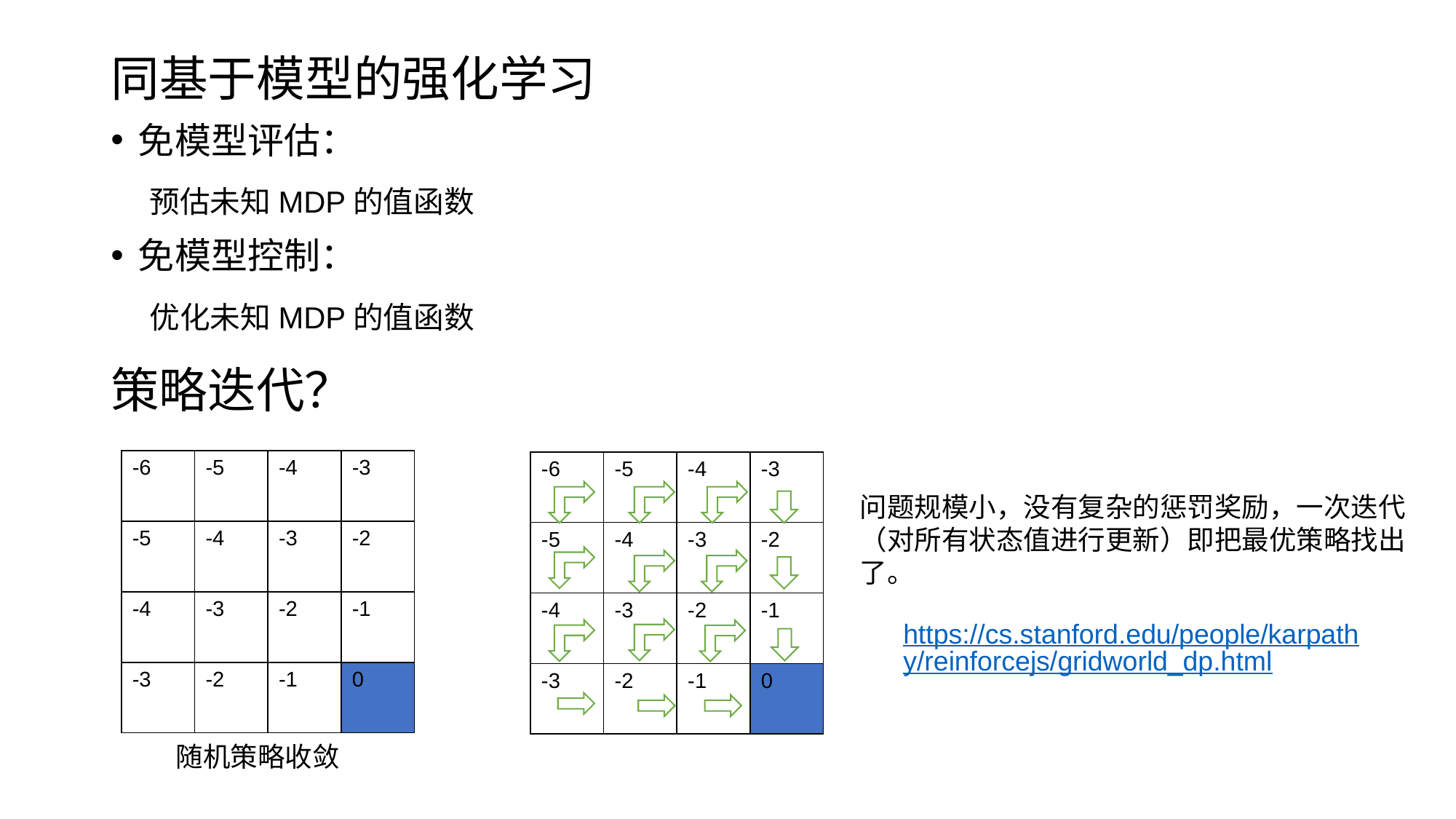

同基于模型的强化学习
免模型评估：
   预估未知MDP的值函数
免模型控制：
   优化未知MDP的值函数

策略迭代？
| -6 | -5 | -4 | -3 |
| --- | --- | --- | --- |
| -5 | -4 | -3 | -2 |
| -4 | -3 | -2 | -1 |
| -3 | -2 | -1 | 0 |
| -6 | -5 | -4 | -3 |
| --- | --- | --- | --- |
| -5 | -4 | -3 | -2 |
| -4 | -3 | -2 | -1 |
| -3 | -2 | -1 | 0 |

问题规模小，没有复杂的惩罚奖励，一次迭代（对所有状态值进行更新）即把最优策略找出了。

https://cs.stanford.edu/people/karpathy/reinforcejs/gridworld_dp.html

随机策略收敛